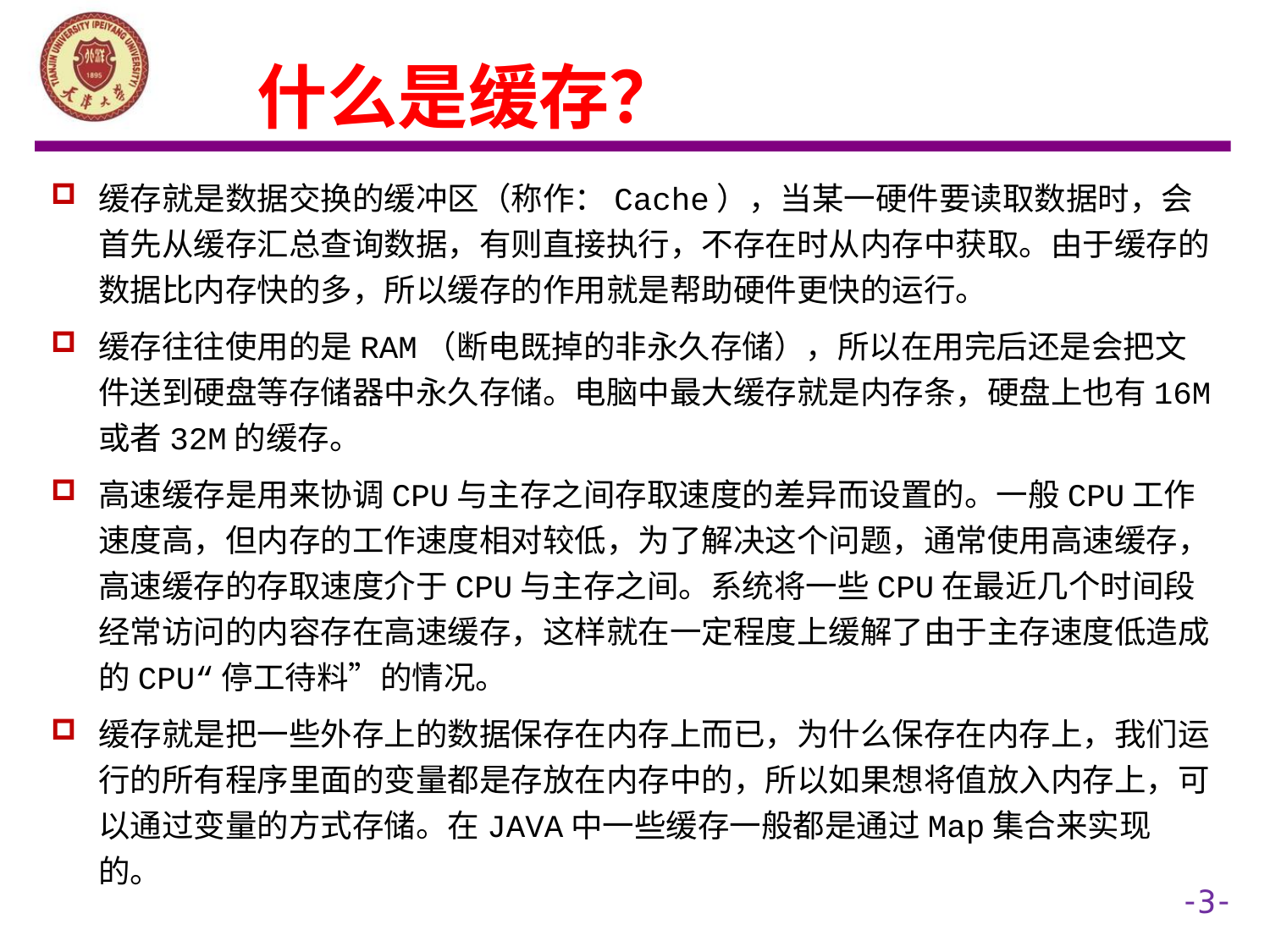

# 什么是缓存？
缓存就是数据交换的缓冲区（称作：Cache），当某一硬件要读取数据时，会首先从缓存汇总查询数据，有则直接执行，不存在时从内存中获取。由于缓存的数据比内存快的多，所以缓存的作用就是帮助硬件更快的运行。
缓存往往使用的是RAM（断电既掉的非永久存储），所以在用完后还是会把文件送到硬盘等存储器中永久存储。电脑中最大缓存就是内存条，硬盘上也有16M或者32M的缓存。
高速缓存是用来协调CPU与主存之间存取速度的差异而设置的。一般CPU工作速度高，但内存的工作速度相对较低，为了解决这个问题，通常使用高速缓存，高速缓存的存取速度介于CPU与主存之间。系统将一些CPU在最近几个时间段经常访问的内容存在高速缓存，这样就在一定程度上缓解了由于主存速度低造成的CPU“停工待料”的情况。
缓存就是把一些外存上的数据保存在内存上而已，为什么保存在内存上，我们运行的所有程序里面的变量都是存放在内存中的，所以如果想将值放入内存上，可以通过变量的方式存储。在JAVA中一些缓存一般都是通过Map集合来实现的。